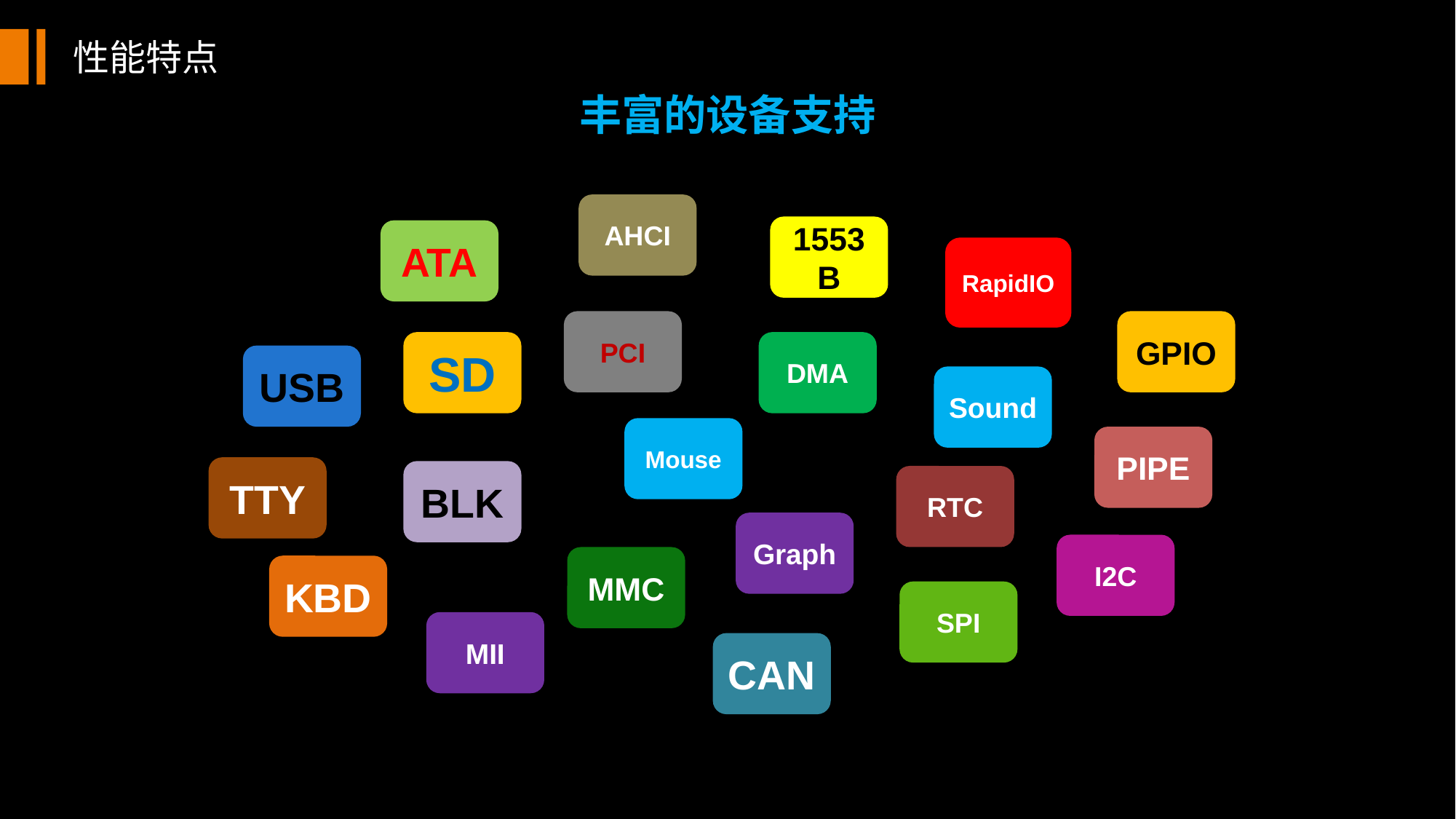

性能特点
丰富的设备支持
AHCI
1553B
ATA
RapidIO
PCI
GPIO
SD
DMA
USB
Sound
Mouse
PIPE
TTY
BLK
RTC
Graph
I2C
MMC
KBD
SPI
MII
CAN